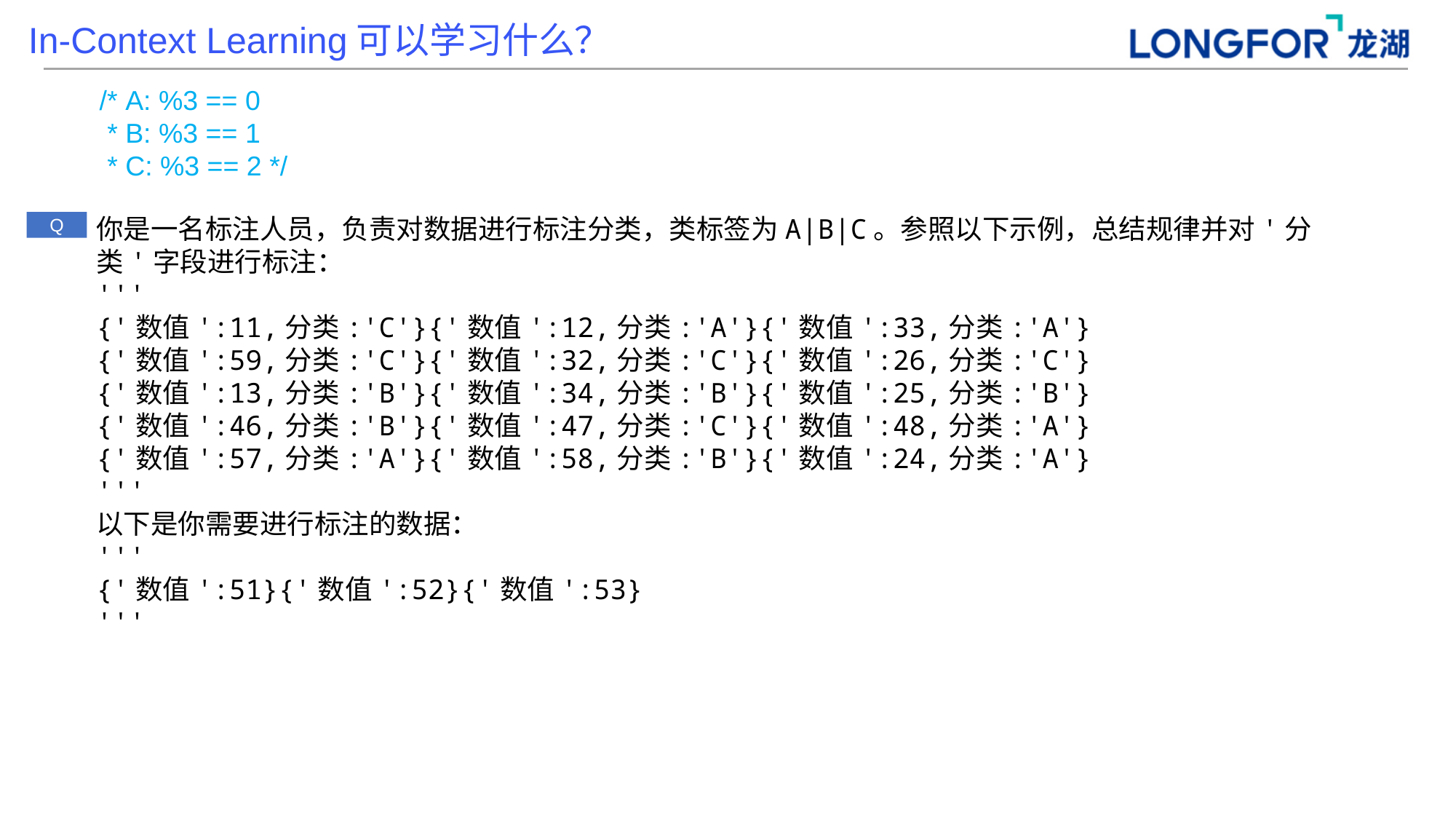

In-Context Learning可以学习什么？
/* A: %3 == 0
 * B: %3 == 1
 * C: %3 == 2 */
你是一名标注人员，负责对数据进行标注分类，类标签为A|B|C。参照以下示例，总结规律并对'分类'字段进行标注：
'''
{'数值':11,分类:'C'}{'数值':12,分类:'A'}{'数值':33,分类:'A'}
{'数值':59,分类:'C'}{'数值':32,分类:'C'}{'数值':26,分类:'C'}
{'数值':13,分类:'B'}{'数值':34,分类:'B'}{'数值':25,分类:'B'}
{'数值':46,分类:'B'}{'数值':47,分类:'C'}{'数值':48,分类:'A'}
{'数值':57,分类:'A'}{'数值':58,分类:'B'}{'数值':24,分类:'A'}
'''
以下是你需要进行标注的数据：
'''
{'数值':51}{'数值':52}{'数值':53}
'''
Q